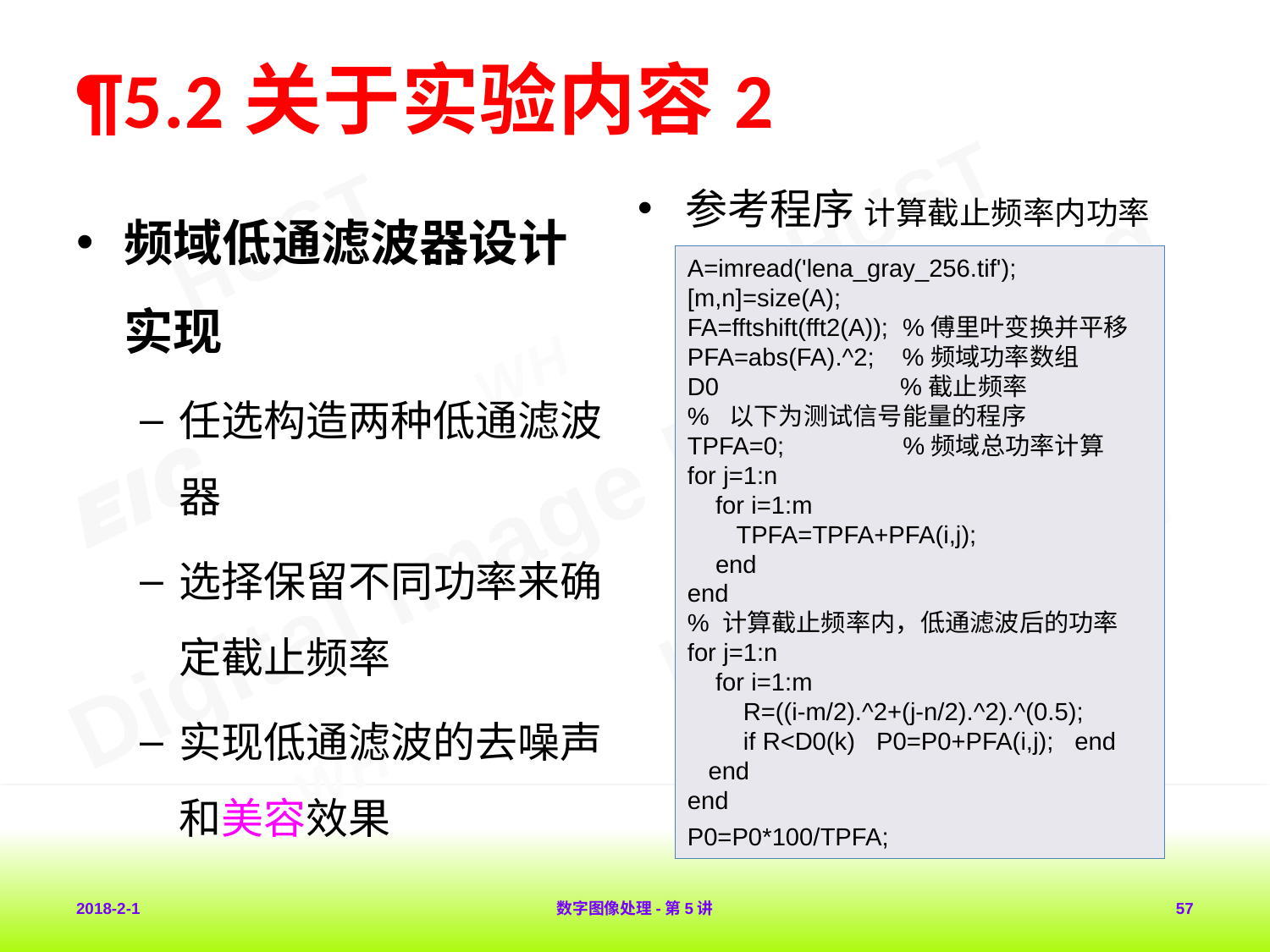

# ¶5.2关于实验内容2
频域低通滤波器设计实现
任选构造两种低通滤波器
选择保留不同功率来确定截止频率
实现低通滤波的去噪声和美容效果

参考程序 计算截止频率内功率

A=imread('lena_gray_256.tif');
[m,n]=size(A);
FA=fftshift(fft2(A));  %傅里叶变换并平移
PFA=abs(FA).^2;    %频域功率数组
D0                          %截止频率
%  以下为测试信号能量的程序
TPFA=0;                 %频域总功率计算
for j=1:n
    for i=1:m
       TPFA=TPFA+PFA(i,j);
    end
end
% 计算截止频率内，低通滤波后的功率
for j=1:n
    for i=1:m
        R=((i-m/2).^2+(j-n/2).^2).^(0.5);
        if R<D0(k)   P0=P0+PFA(i,j);   end
   end
end
P0=P0*100/TPFA;
2018-2-1
数字图像处理-第5讲
57